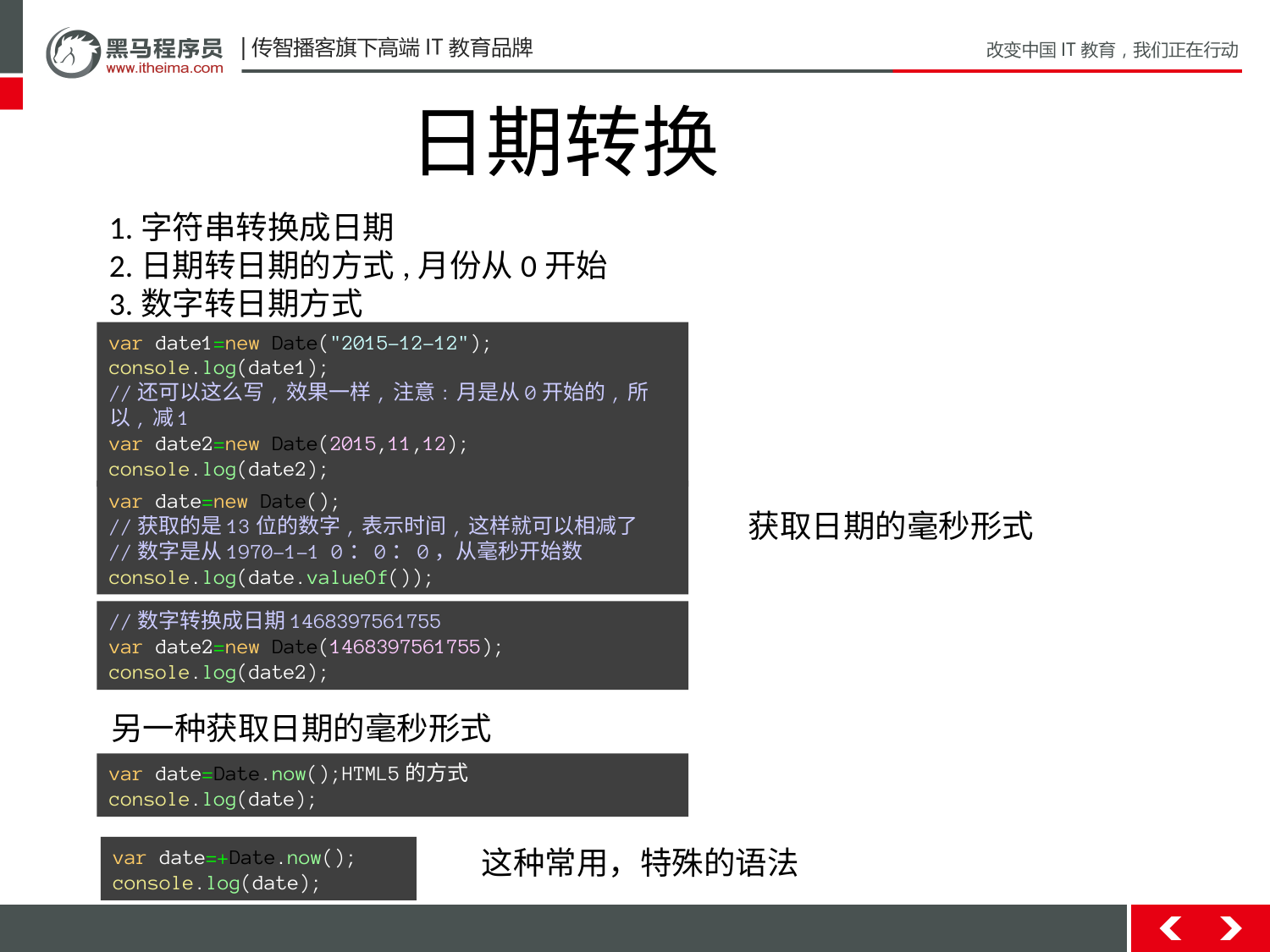

日期转换
1.字符串转换成日期
2.日期转日期的方式,月份从0开始
3.数字转日期方式
var date1=new Date("2015-12-12");
console.log(date1);
//还可以这么写,效果一样,注意:月是从0开始的,所以,减1
var date2=new Date(2015,11,12);
console.log(date2);
var date=new Date();
//获取的是13位的数字,表示时间,这样就可以相减了
//数字是从1970-1-1 0：0：0，从毫秒开始数
console.log(date.valueOf());
获取日期的毫秒形式
//数字转换成日期1468397561755
var date2=new Date(1468397561755);
console.log(date2);
另一种获取日期的毫秒形式
var date=Date.now();HTML5的方式
console.log(date);
var date=+Date.now();
console.log(date);
这种常用，特殊的语法